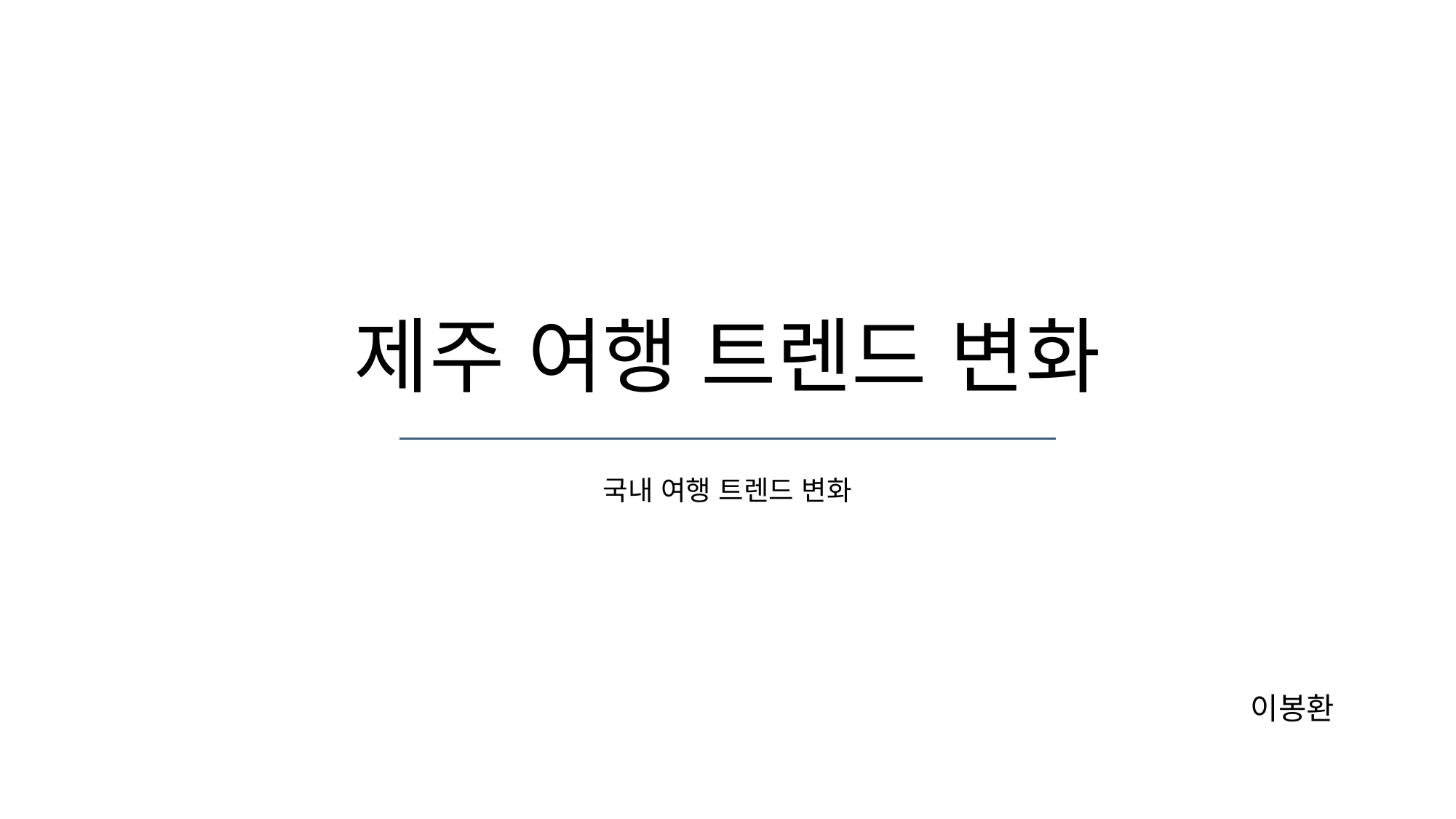

제주 여행 트렌드 변화
국내 여행 트렌드 변화
이봉환